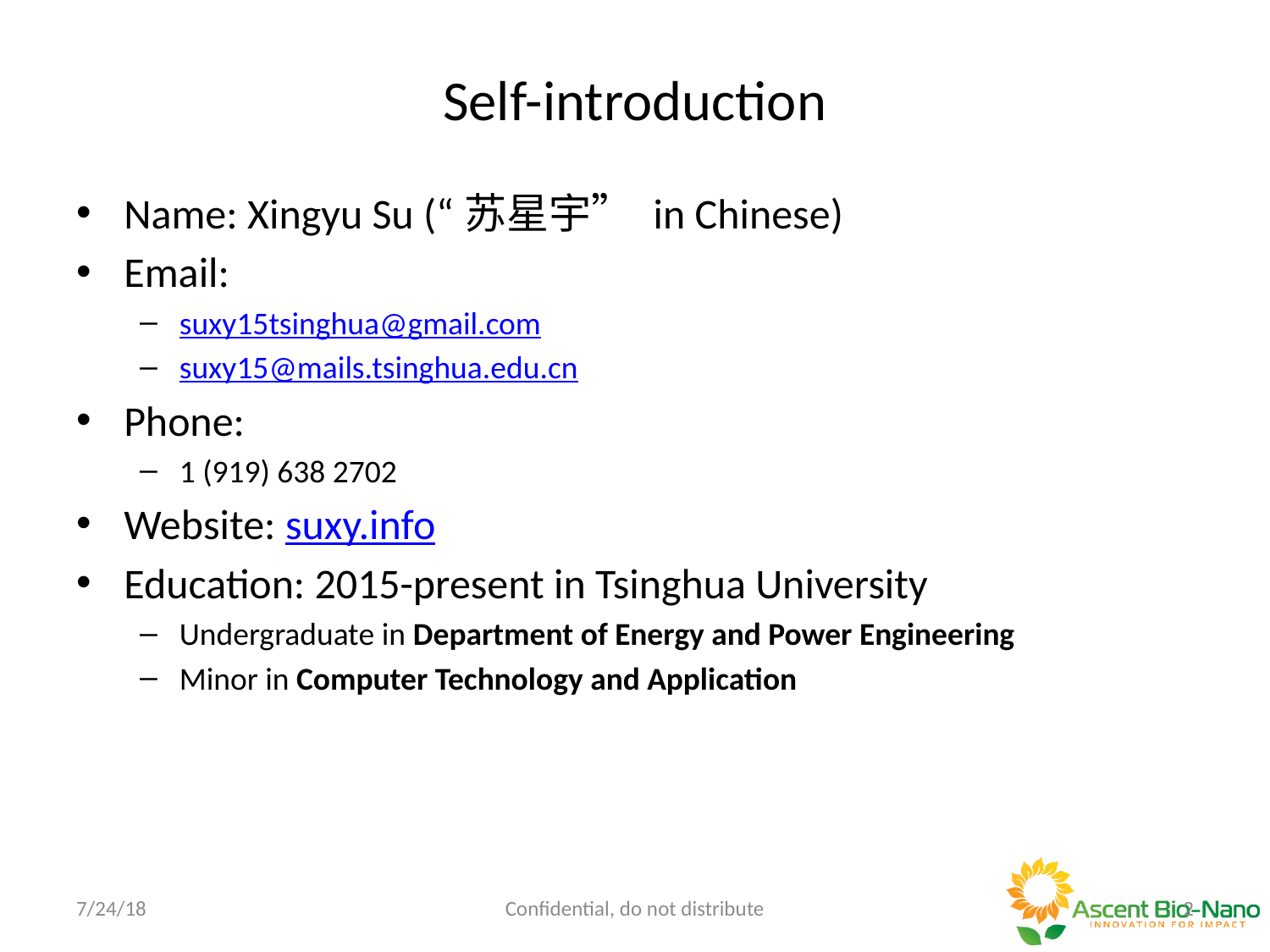

# Self-introduction
Name: Xingyu Su (“苏星宇” in Chinese)
Email:
suxy15tsinghua@gmail.com
suxy15@mails.tsinghua.edu.cn
Phone:
1 (919) 638 2702
Website: suxy.info
Education: 2015-present in Tsinghua University
Undergraduate in Department of Energy and Power Engineering
Minor in Computer Technology and Application

7/24/18
Confidential, do not distribute
2